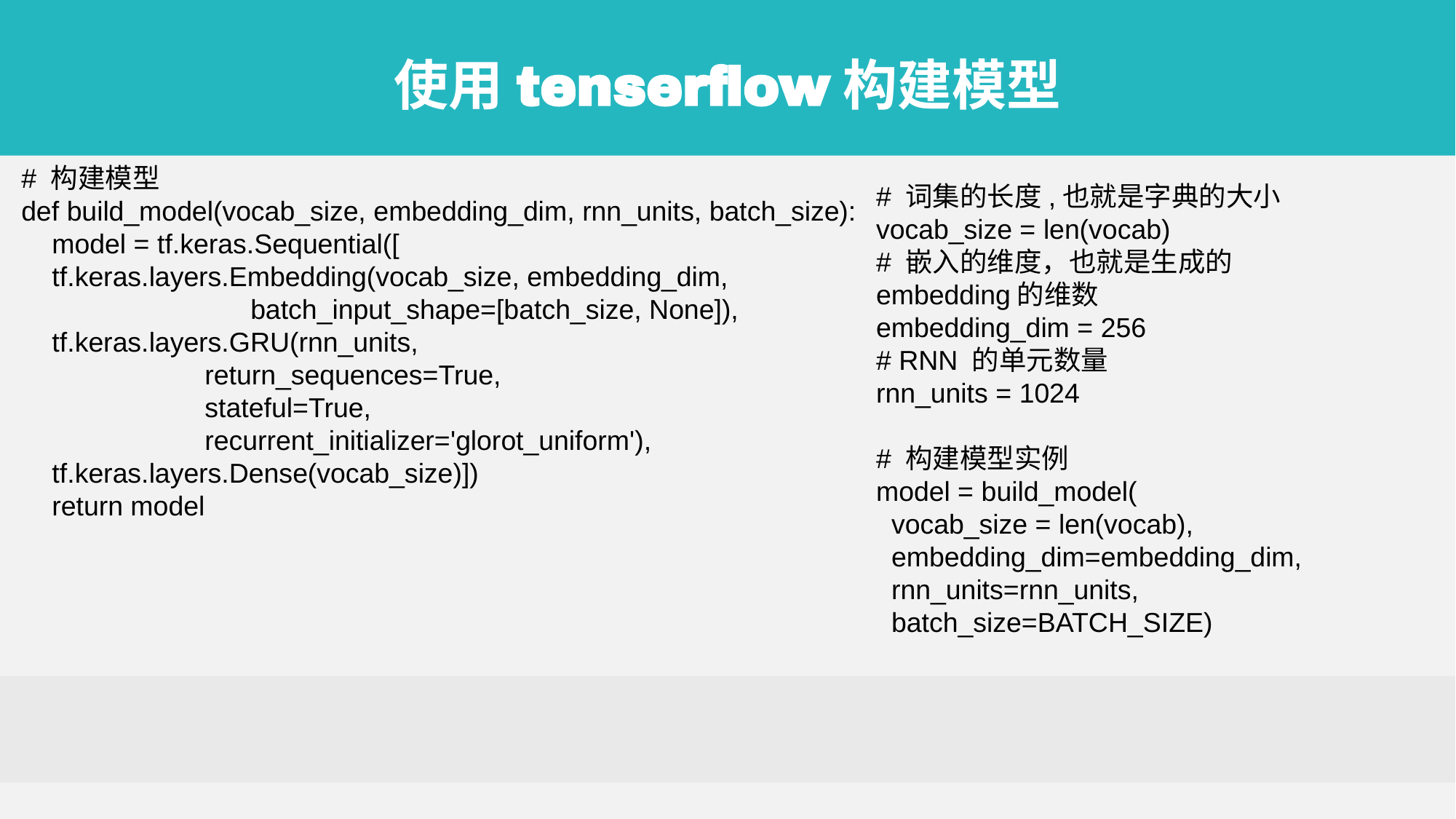

使用tenserflow构建模型
# 构建模型
def build_model(vocab_size, embedding_dim, rnn_units, batch_size):
    model = tf.keras.Sequential([
    tf.keras.layers.Embedding(vocab_size, embedding_dim,
                              batch_input_shape=[batch_size, None]),
    tf.keras.layers.GRU(rnn_units,
                        return_sequences=True,
                        stateful=True,
                        recurrent_initializer='glorot_uniform'),
    tf.keras.layers.Dense(vocab_size)])
    return model

# 词集的长度,也就是字典的大小
vocab_size = len(vocab)
# 嵌入的维度，也就是生成的embedding的维数
embedding_dim = 256
# RNN 的单元数量
rnn_units = 1024

# 构建模型实例
model = build_model(
  vocab_size = len(vocab),
  embedding_dim=embedding_dim,
  rnn_units=rnn_units,
  batch_size=BATCH_SIZE)